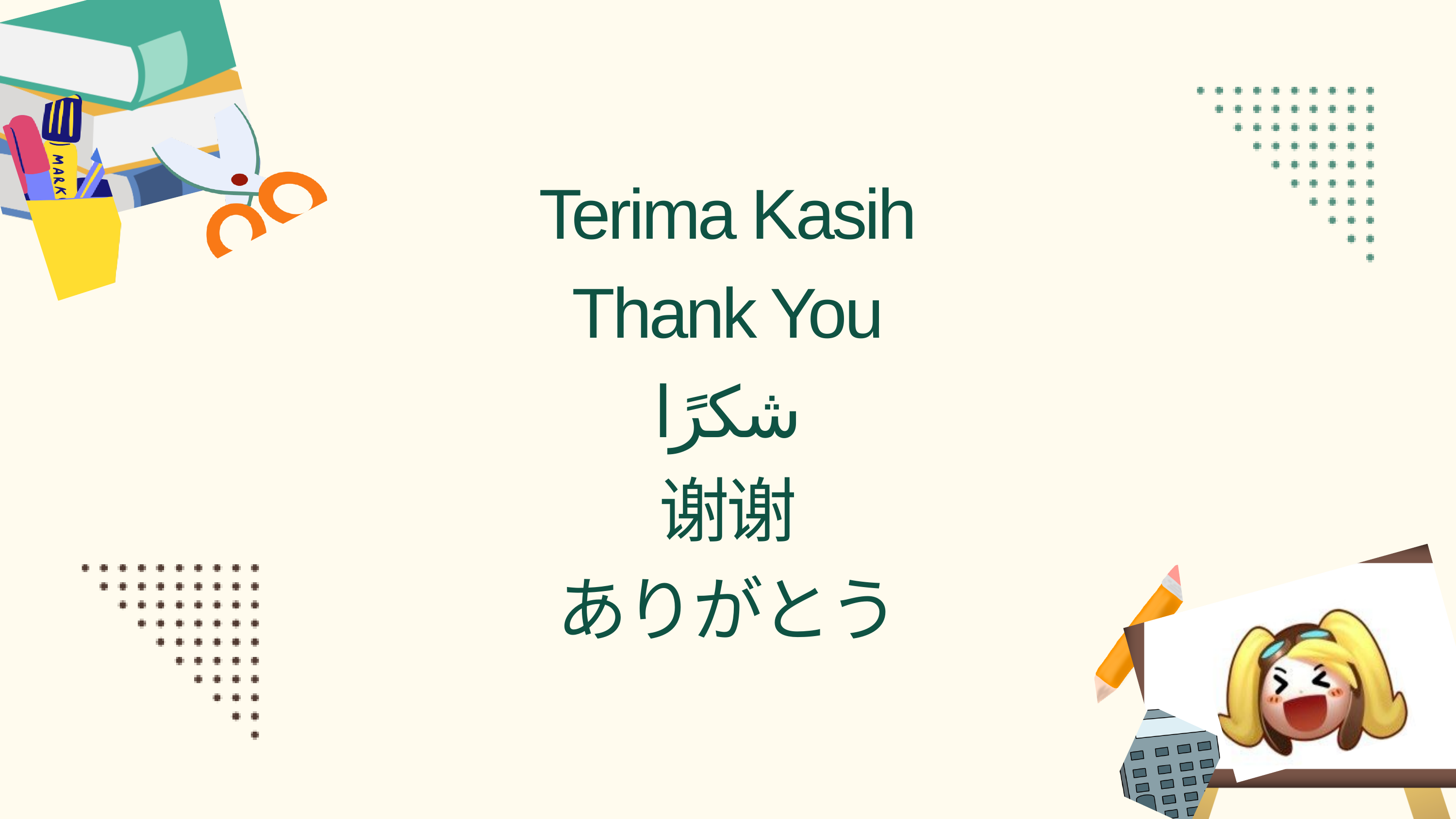

Terima Kasih
Thank You
شكرًا
谢谢
ありがとう